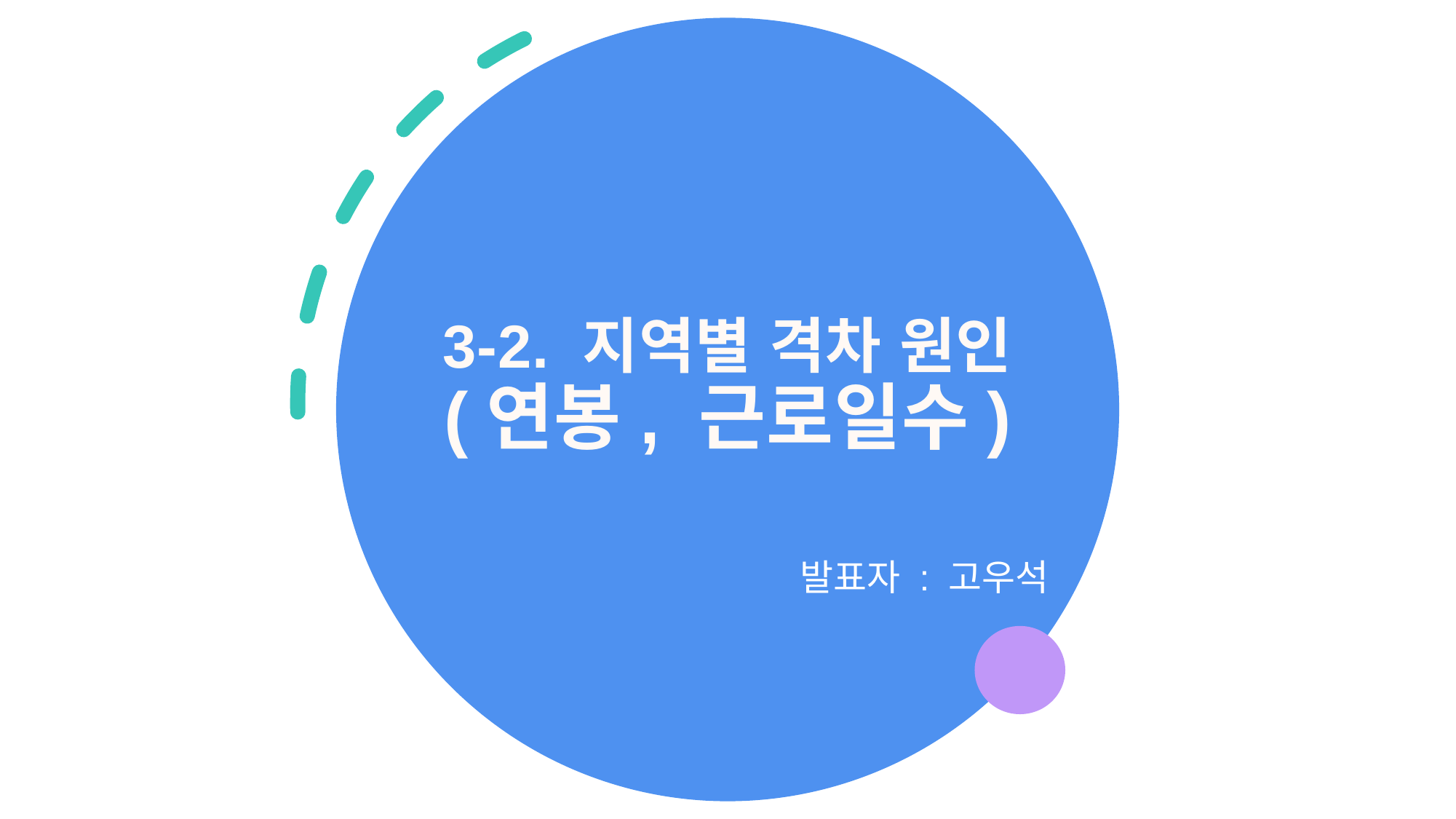

# 3-2. 지역별 격차 원인 (연봉, 근로일수)
발표자 : 고우석